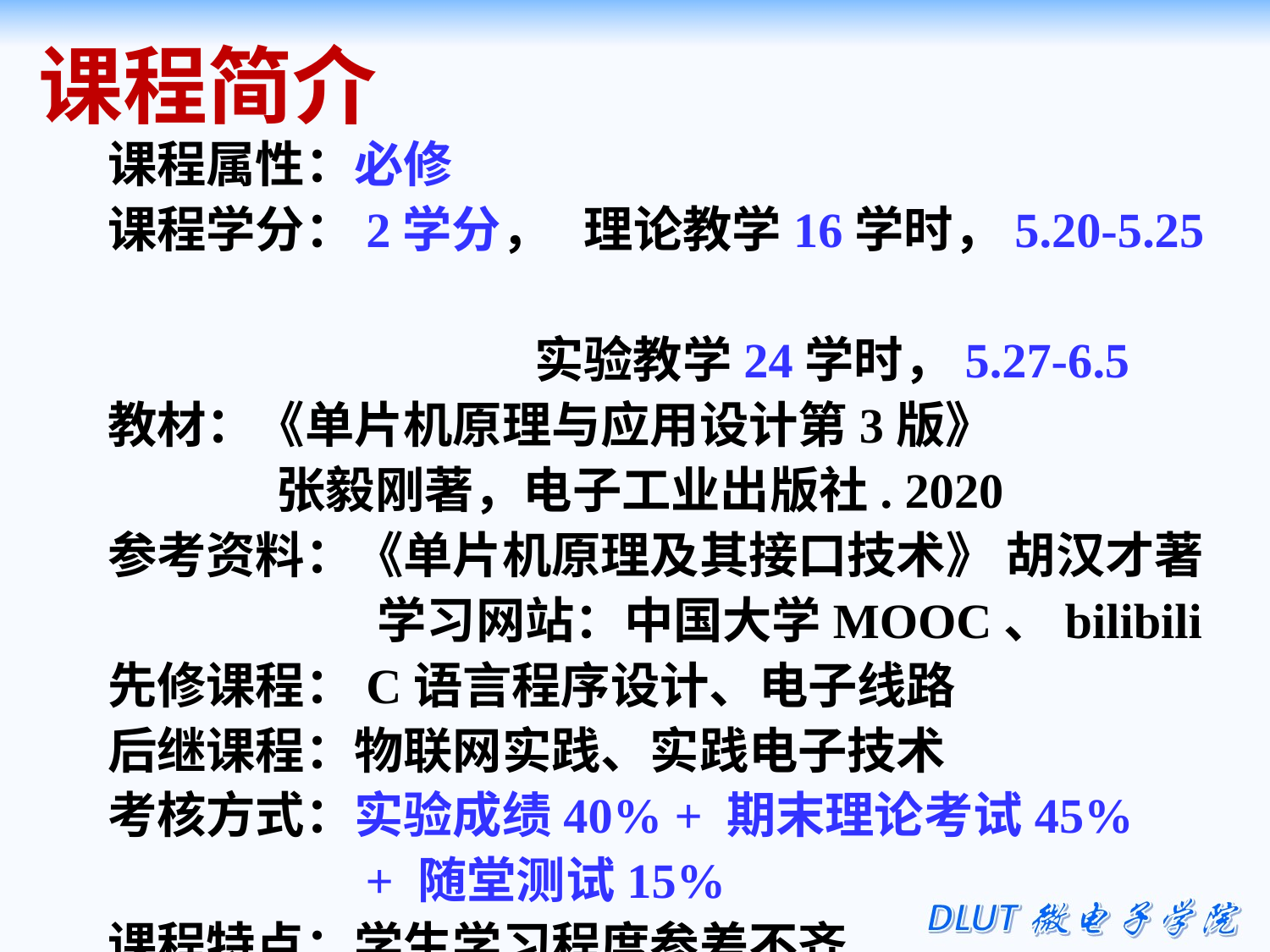

课程简介
课程属性：必修
课程学分：2学分，   理论教学16学时，5.20-5.25
                                     实验教学24学时，5.27-6.5
教材：《单片机原理与应用设计第3版》
              张毅刚著，电子工业出版社. 2020
参考资料：《单片机原理及其接口技术》 胡汉才著
                       学习网站：中国大学MOOC、bilibili
先修课程：C语言程序设计、电子线路
后继课程：物联网实践、实践电子技术
考核方式：实验成绩40% + 期末理论考试45%
                     + 随堂测试15%
课程特点：学生学习程度参差不齐